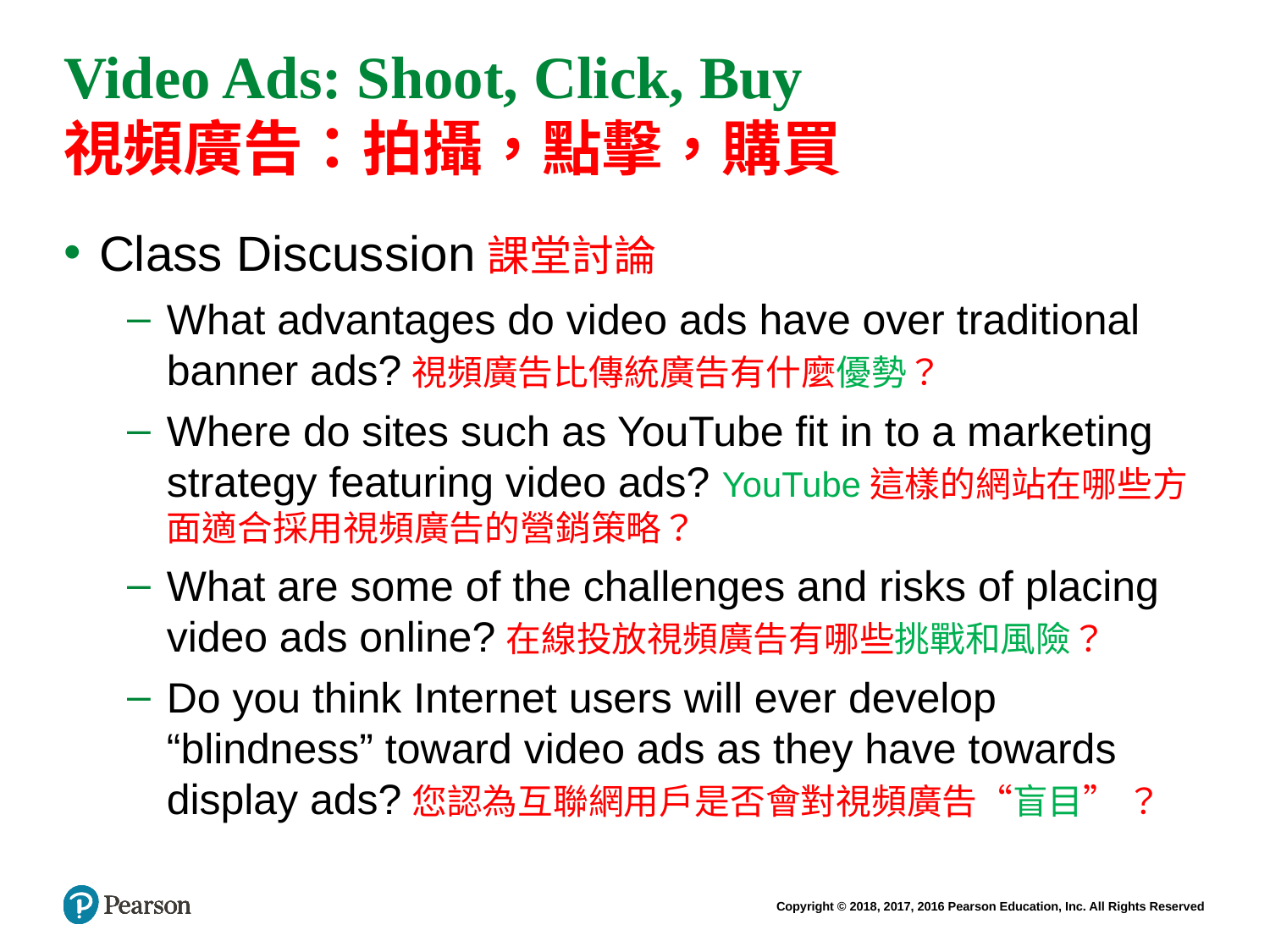

# Video Ads: Shoot, Click, Buy 視頻廣告：拍攝，點擊，購買
Class Discussion課堂討論
What advantages do video ads have over traditional banner ads?視頻廣告比傳統廣告有什麼優勢？
Where do sites such as YouTube fit in to a marketing strategy featuring video ads? YouTube這樣的網站在哪些方面適合採用視頻廣告的營銷策略？
What are some of the challenges and risks of placing video ads online?在線投放視頻廣告有哪些挑戰和風險？
Do you think Internet users will ever develop “blindness” toward video ads as they have towards display ads?您認為互聯網用戶是否會對視頻廣告“盲目” ？